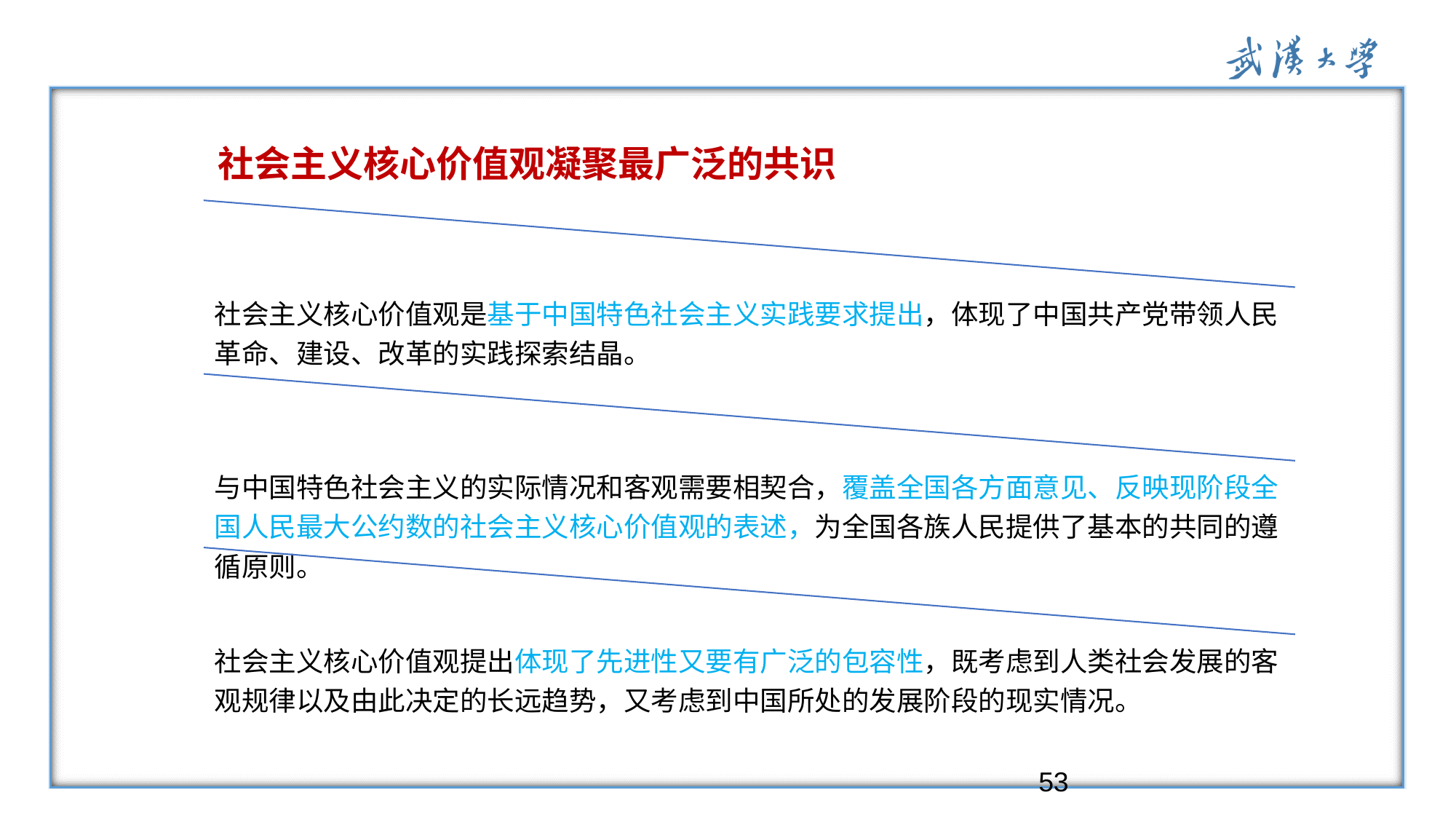

社会主义核心价值观凝聚最广泛的共识
社会主义核心价值观是基于中国特色社会主义实践要求提出，体现了中国共产党带领人民革命、建设、改革的实践探索结晶。
与中国特色社会主义的实际情况和客观需要相契合，覆盖全国各方面意见、反映现阶段全国人民最大公约数的社会主义核心价值观的表述，为全国各族人民提供了基本的共同的遵循原则。
社会主义核心价值观提出体现了先进性又要有广泛的包容性，既考虑到人类社会发展的客观规律以及由此决定的长远趋势，又考虑到中国所处的发展阶段的现实情况。
53